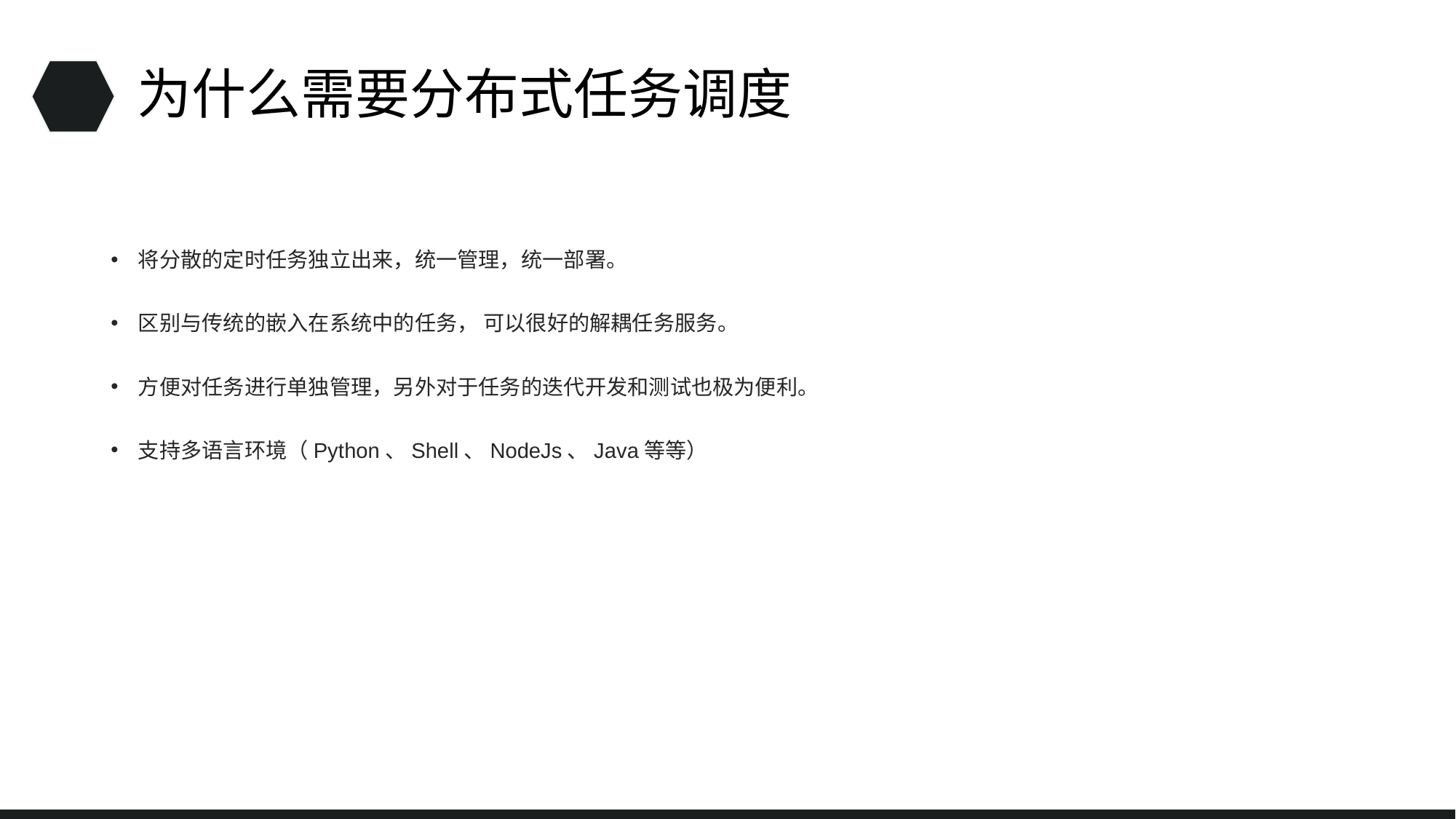

# 为什么需要分布式任务调度
将分散的定时任务独立出来，统一管理，统一部署。
区别与传统的嵌入在系统中的任务， 可以很好的解耦任务服务。
方便对任务进行单独管理，另外对于任务的迭代开发和测试也极为便利。
支持多语言环境（Python、Shell、NodeJs、Java等等）